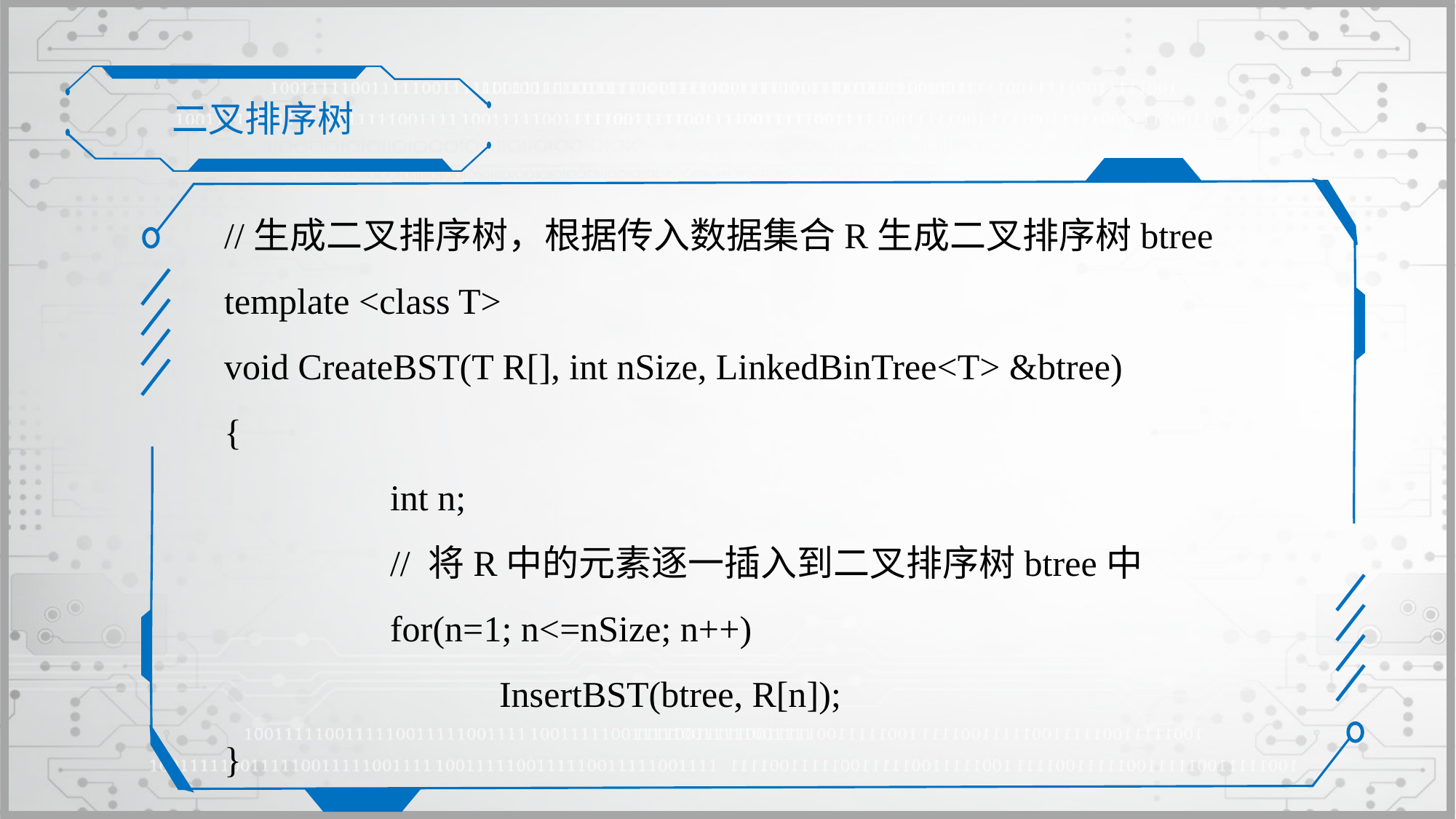

二叉排序树

//生成二叉排序树，根据传入数据集合R生成二叉排序树btree
template <class T>
void CreateBST(T R[], int nSize, LinkedBinTree<T> &btree)
{
		int n;
		// 将R中的元素逐一插入到二叉排序树btree中
		for(n=1; n<=nSize; n++)
			InsertBST(btree, R[n]);
}